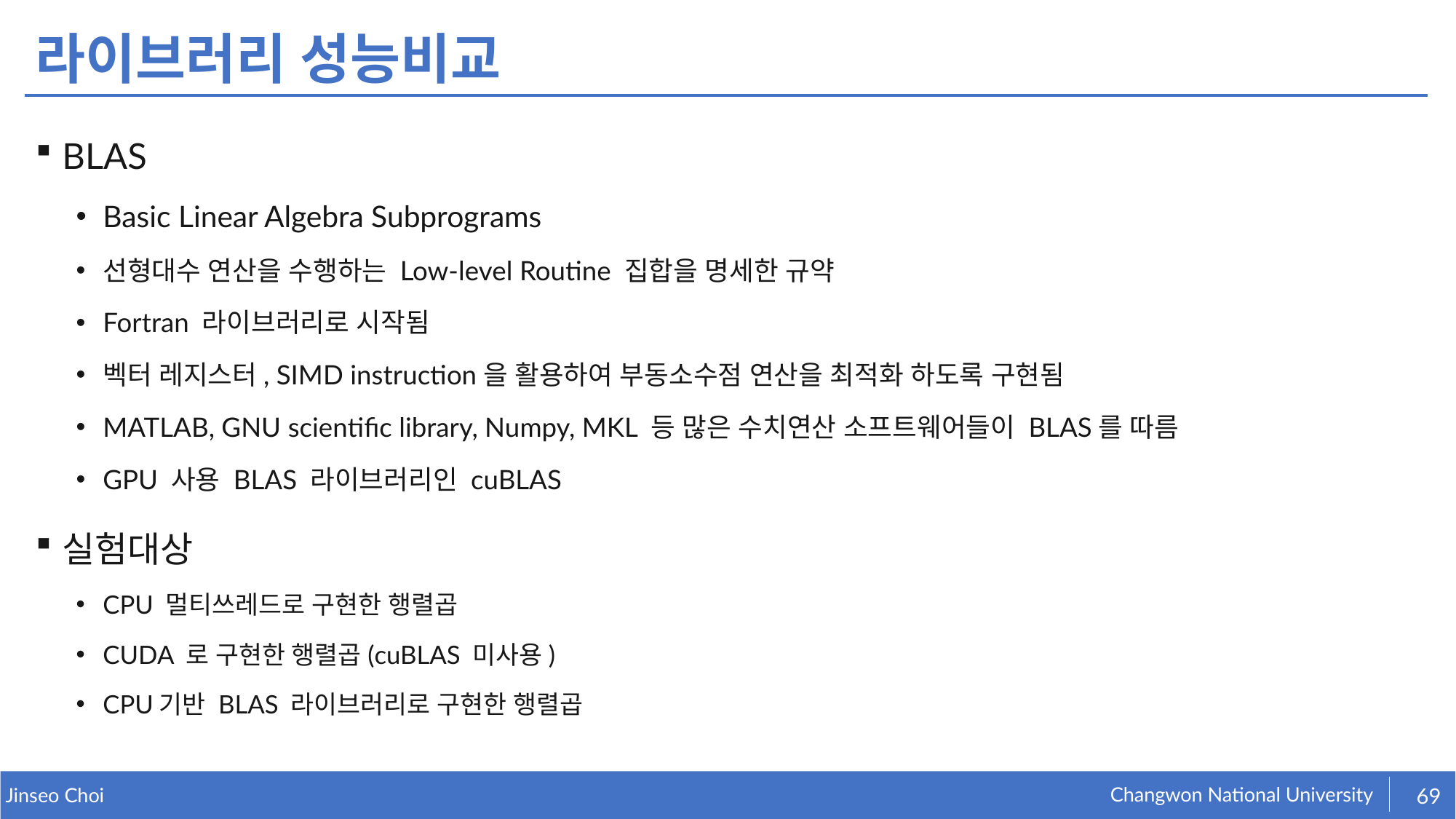

# 라이브러리 성능비교
BLAS
Basic Linear Algebra Subprograms
선형대수 연산을 수행하는 Low-level Routine 집합을 명세한 규약
Fortran 라이브러리로 시작됨
벡터 레지스터, SIMD instruction을 활용하여 부동소수점 연산을 최적화 하도록 구현됨
MATLAB, GNU scientific library, Numpy, MKL 등 많은 수치연산 소프트웨어들이 BLAS를 따름
GPU 사용 BLAS 라이브러리인 cuBLAS
실험대상
CPU 멀티쓰레드로 구현한 행렬곱
CUDA 로 구현한 행렬곱(cuBLAS 미사용)
CPU기반 BLAS 라이브러리로 구현한 행렬곱

69